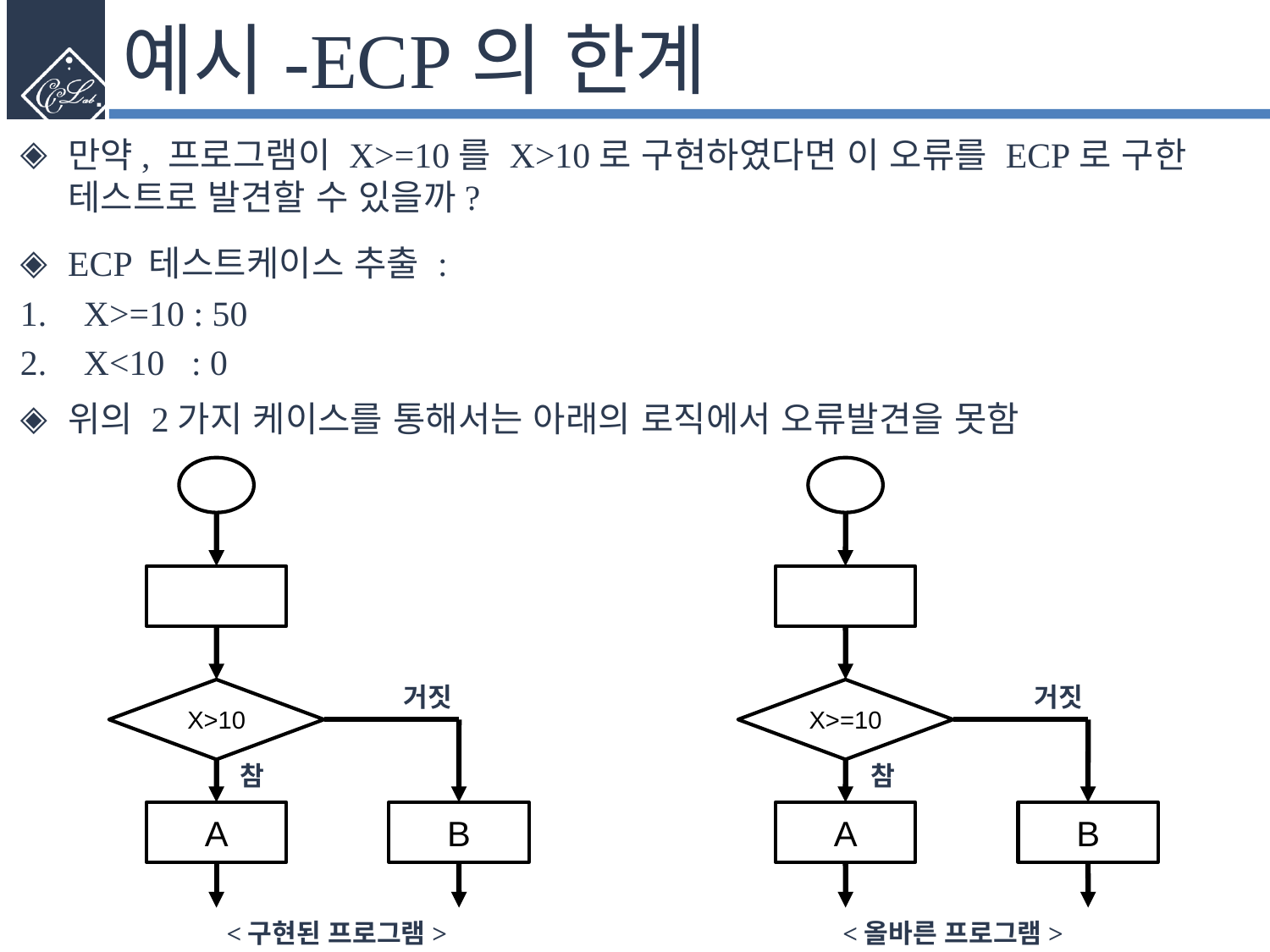

# 예시-ECP의 한계
만약, 프로그램이 X>=10를 X>10로 구현하였다면 이 오류를 ECP로 구한 테스트로 발견할 수 있을까?

ECP 테스트케이스 추출 :
X>=10 : 50
X<10   : 0

위의 2가지 케이스를 통해서는 아래의 로직에서 오류발견을 못함

거짓
거짓
X>10
X>=10
참
참
A
B
A
B
<구현된 프로그램>
<올바른 프로그램>